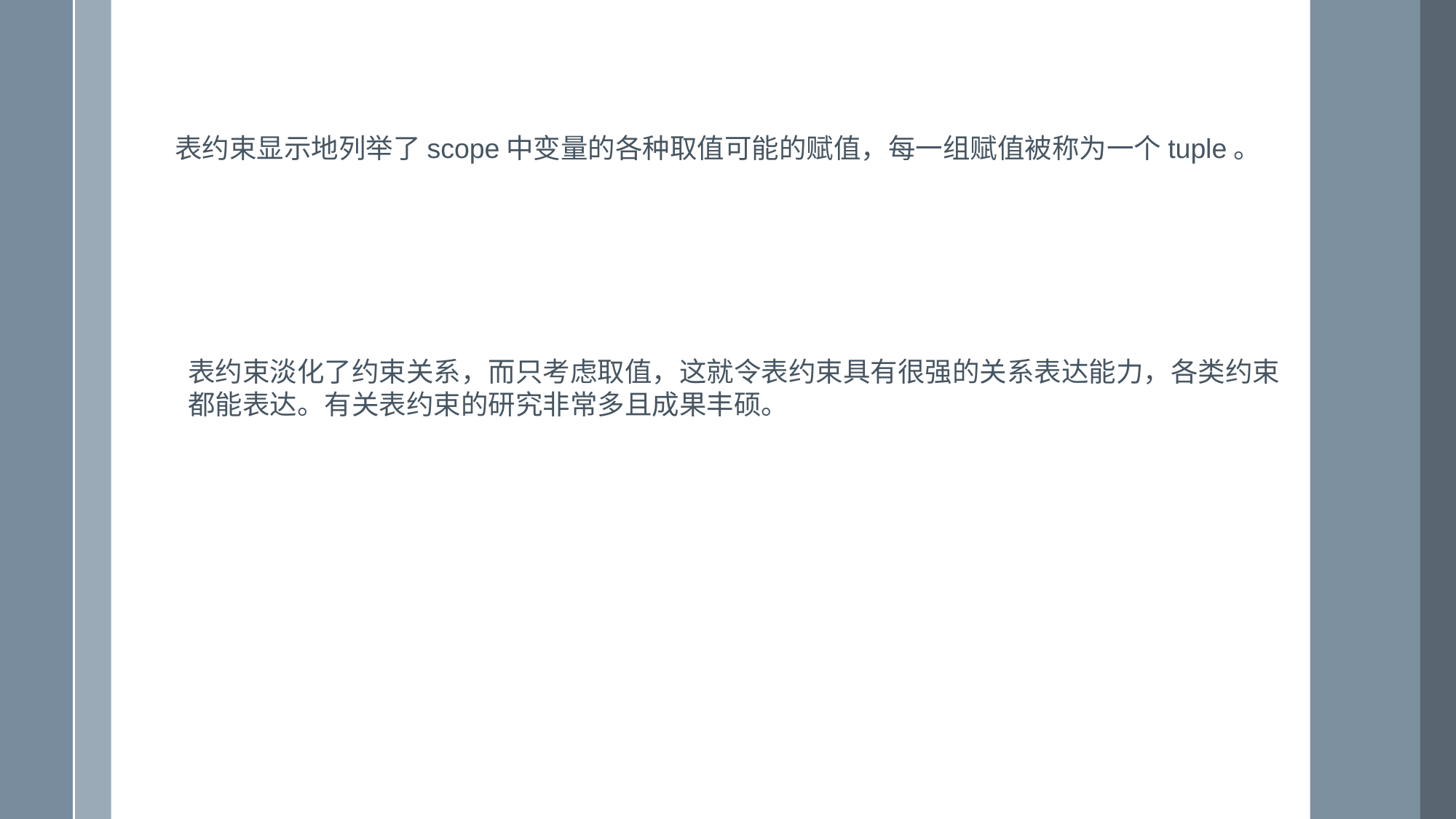

表约束显示地列举了scope中变量的各种取值可能的赋值，每一组赋值被称为一个tuple。

表约束淡化了约束关系，而只考虑取值，这就令表约束具有很强的关系表达能力，各类约束
都能表达。有关表约束的研究非常多且成果丰硕。